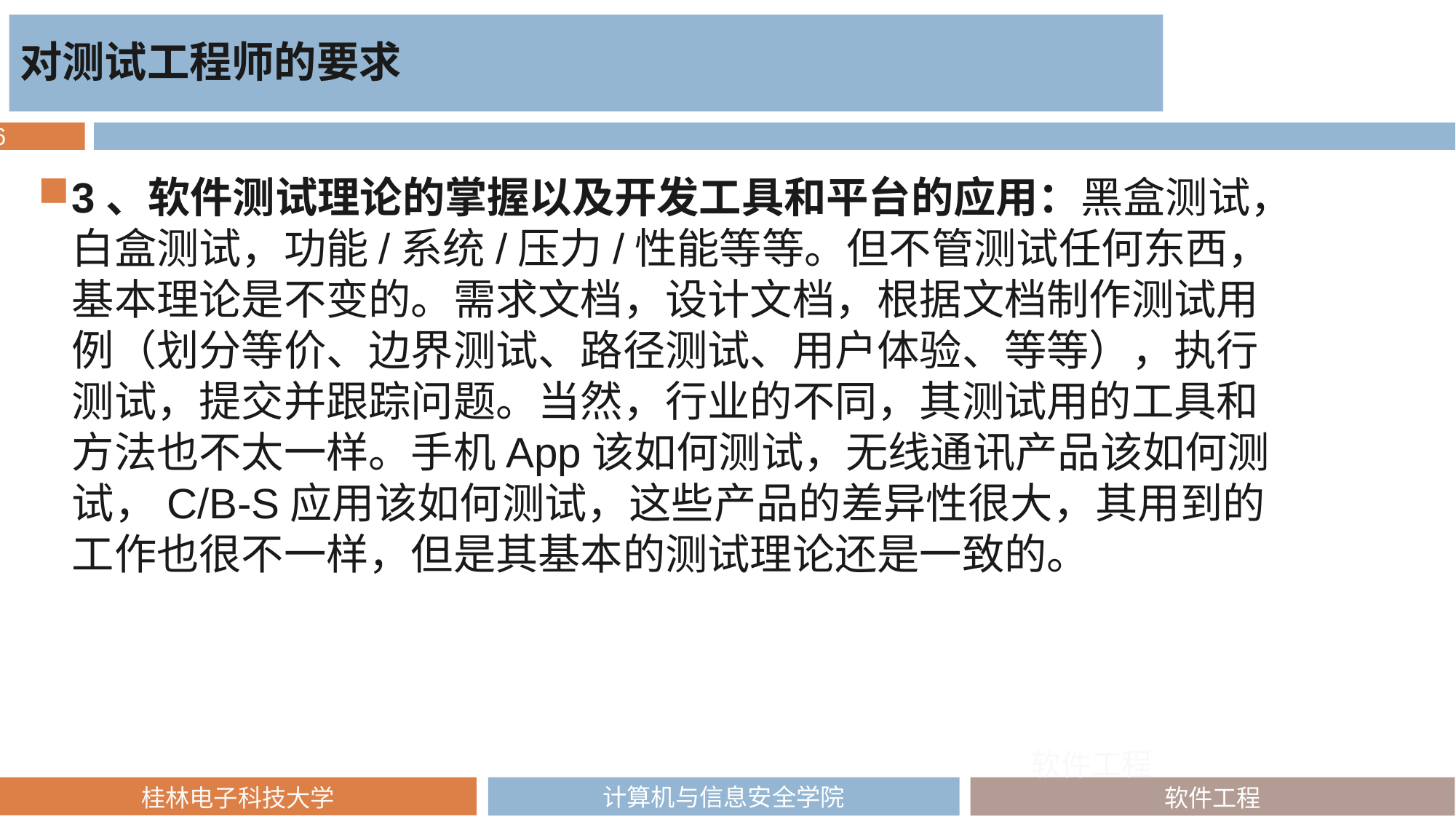

对测试工程师的要求

3、软件测试理论的掌握以及开发工具和平台的应用：黑盒测试，白盒测试，功能/系统/压力/性能等等。但不管测试任何东西，基本理论是不变的。需求文档，设计文档，根据文档制作测试用例（划分等价、边界测试、路径测试、用户体验、等等），执行测试，提交并跟踪问题。当然，行业的不同，其测试用的工具和方法也不太一样。手机App该如何测试，无线通讯产品该如何测试，C/B-S应用该如何测试，这些产品的差异性很大，其用到的工作也很不一样，但是其基本的测试理论还是一致的。
软件工程